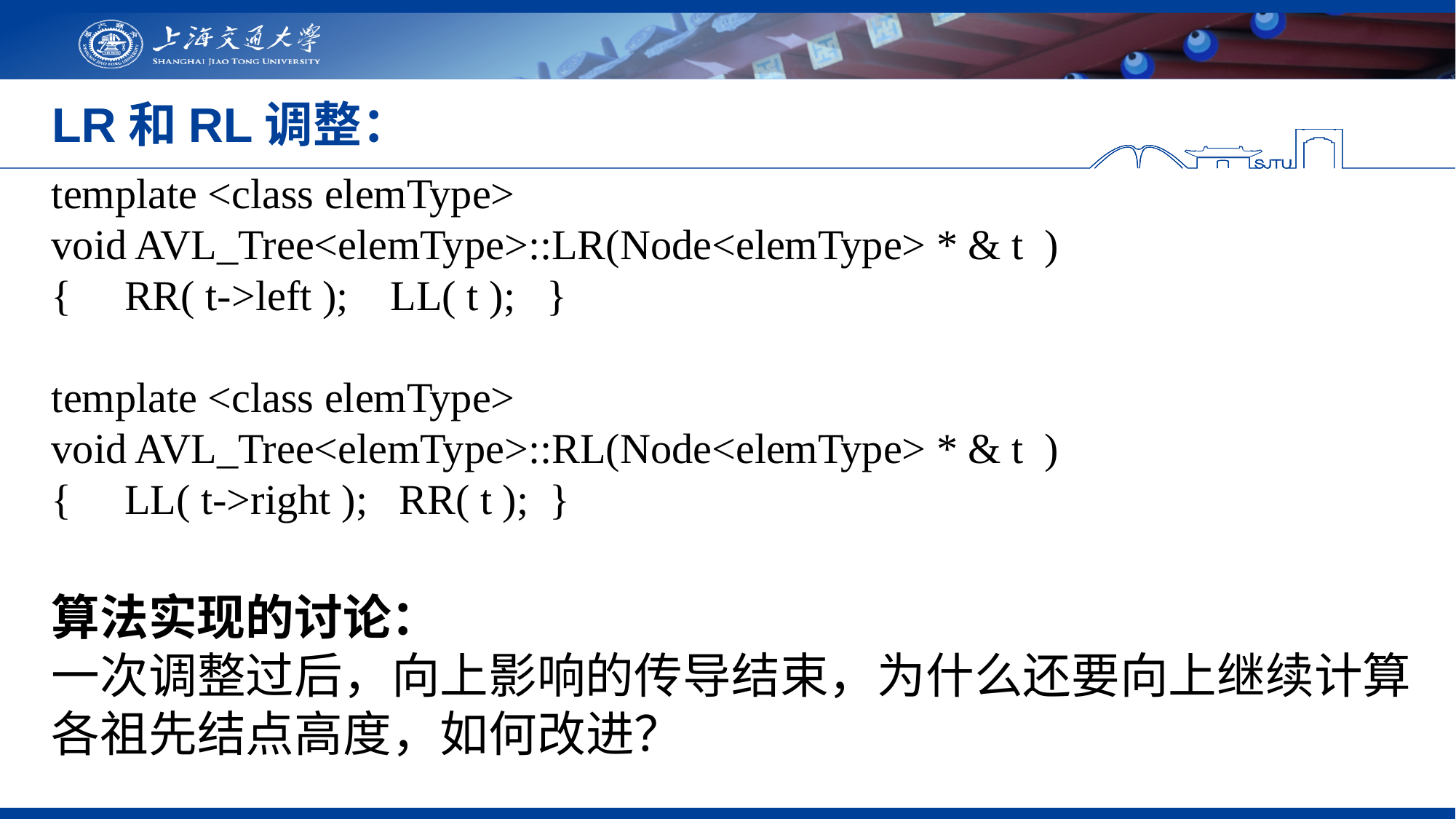

# LR和RL调整：
template <class elemType>
void AVL_Tree<elemType>::LR(Node<elemType> * & t  )
{     RR( t->left );    LL( t );   }

template <class elemType>
void AVL_Tree<elemType>::RL(Node<elemType> * & t  )
{     LL( t->right );   RR( t );  }
算法实现的讨论：
一次调整过后，向上影响的传导结束，为什么还要向上继续计算各祖先结点高度，如何改进？